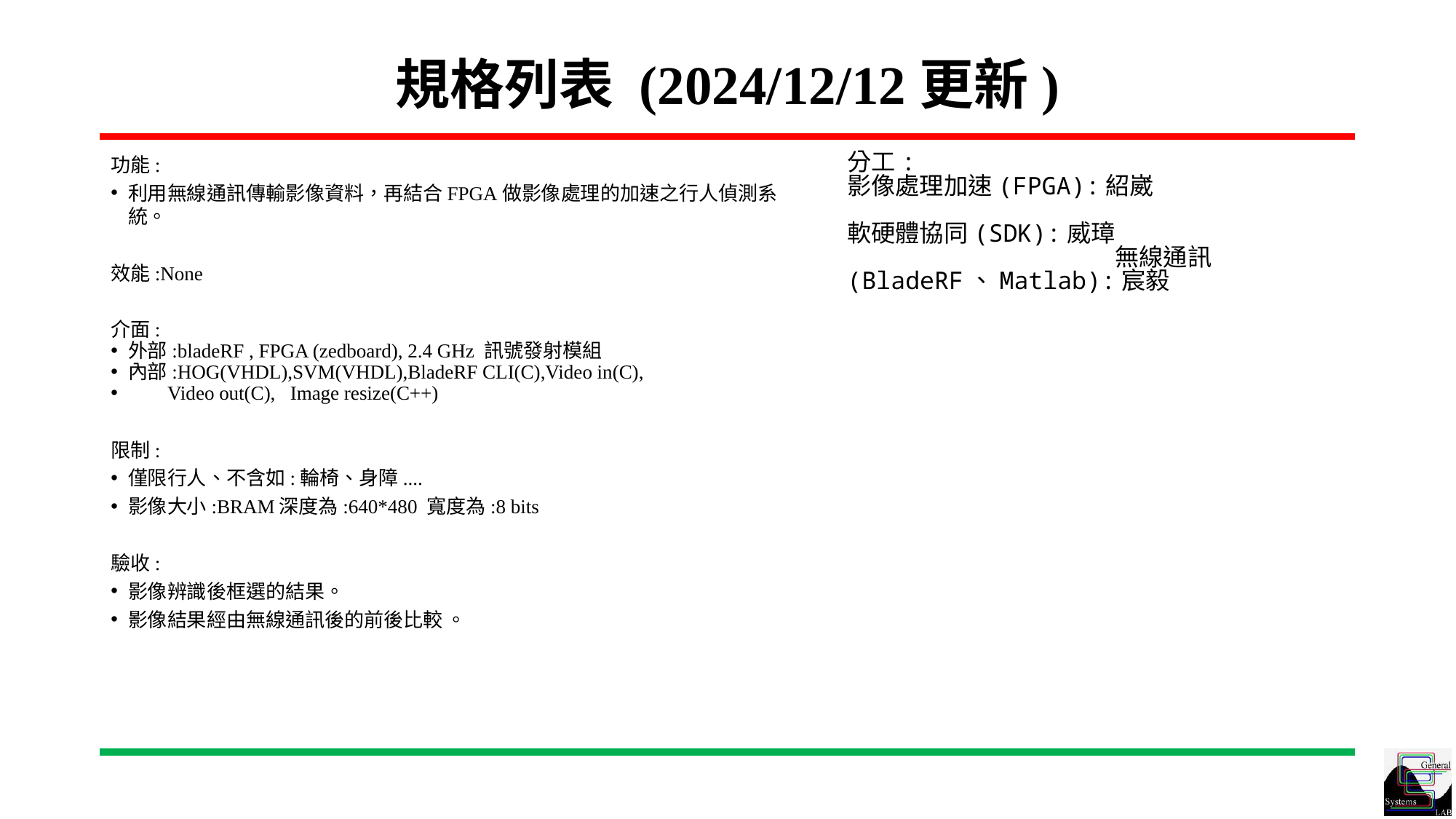

# 規格列表 (2024/12/12更新)
功能:
利用無線通訊傳輸影像資料，再結合FPGA做影像處理的加速之行人偵測系統。

效能:None

介面:
外部:bladeRF , FPGA (zedboard), 2.4 GHz 訊號發射模組
內部:HOG(VHDL),SVM(VHDL),BladeRF CLI(C),Video in(C),
        Video out(C),   Image resize(C++)

限制:
僅限行人、不含如:輪椅、身障....
影像大小:BRAM深度為:640*480 寬度為:8 bits

驗收:
影像辨識後框選的結果。
影像結果經由無線通訊後的前後比較 。

分工:
影像處理加速(FPGA):紹崴

軟硬體協同(SDK):威璋
                                                無線通訊(BladeRF、Matlab):宸毅